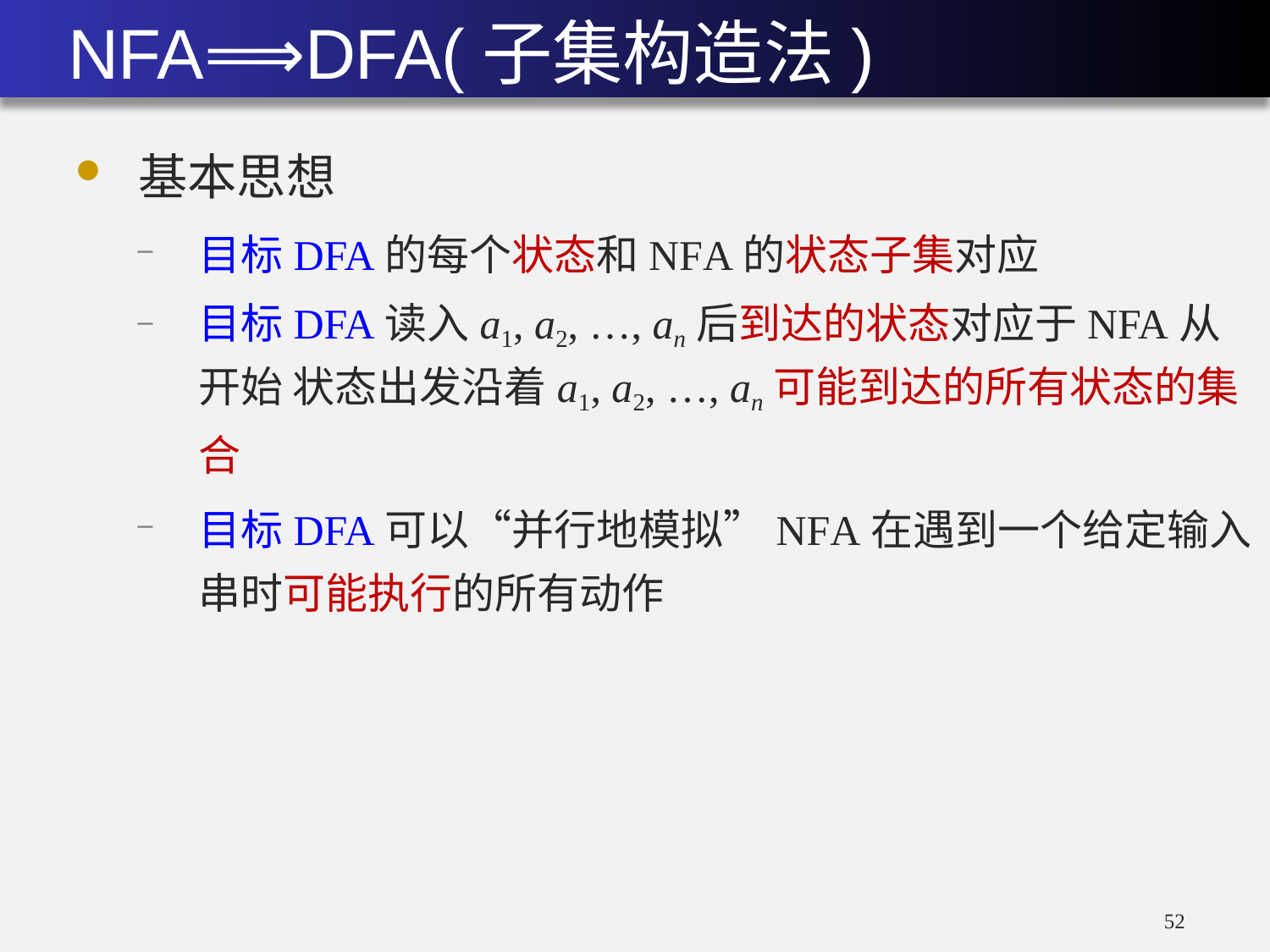

# NFA⟹DFA(子集构造法)
基本思想
目标DFA的每个状态和NFA的状态子集对应
目标DFA读入a1, a2, …, an后到达的状态对应于NFA从开始 状态出发沿着a1, a2, …, an可能到达的所有状态的集合
目标DFA可以“并行地模拟”NFA在遇到一个给定输入串时可能执行的所有动作
52